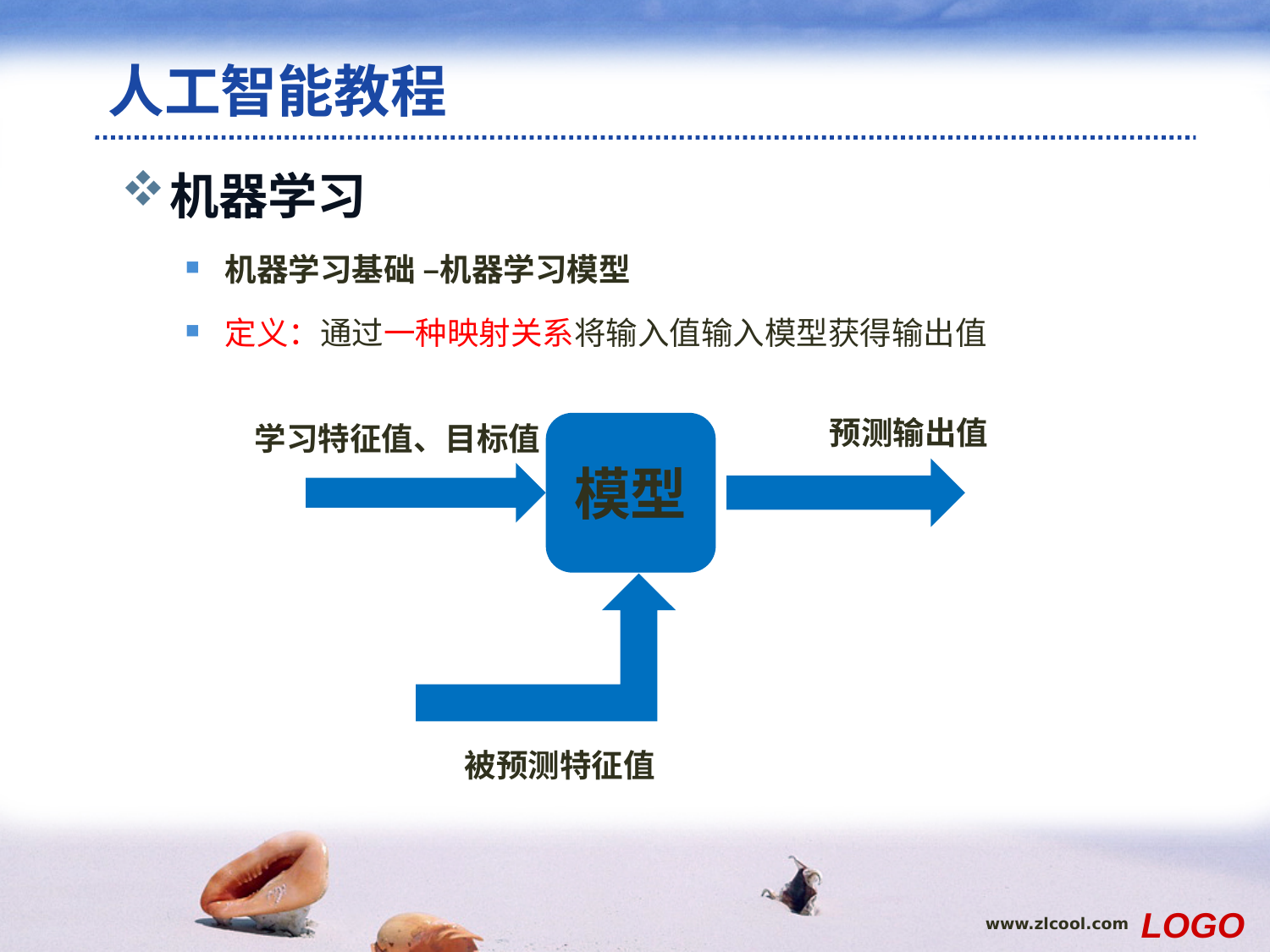

# 人工智能教程
机器学习
机器学习基础 –机器学习模型
定义：通过一种映射关系将输入值输入模型获得输出值

预测输出值
学习特征值、目标值
模型

被预测特征值
LOGO
www.zlcool.com